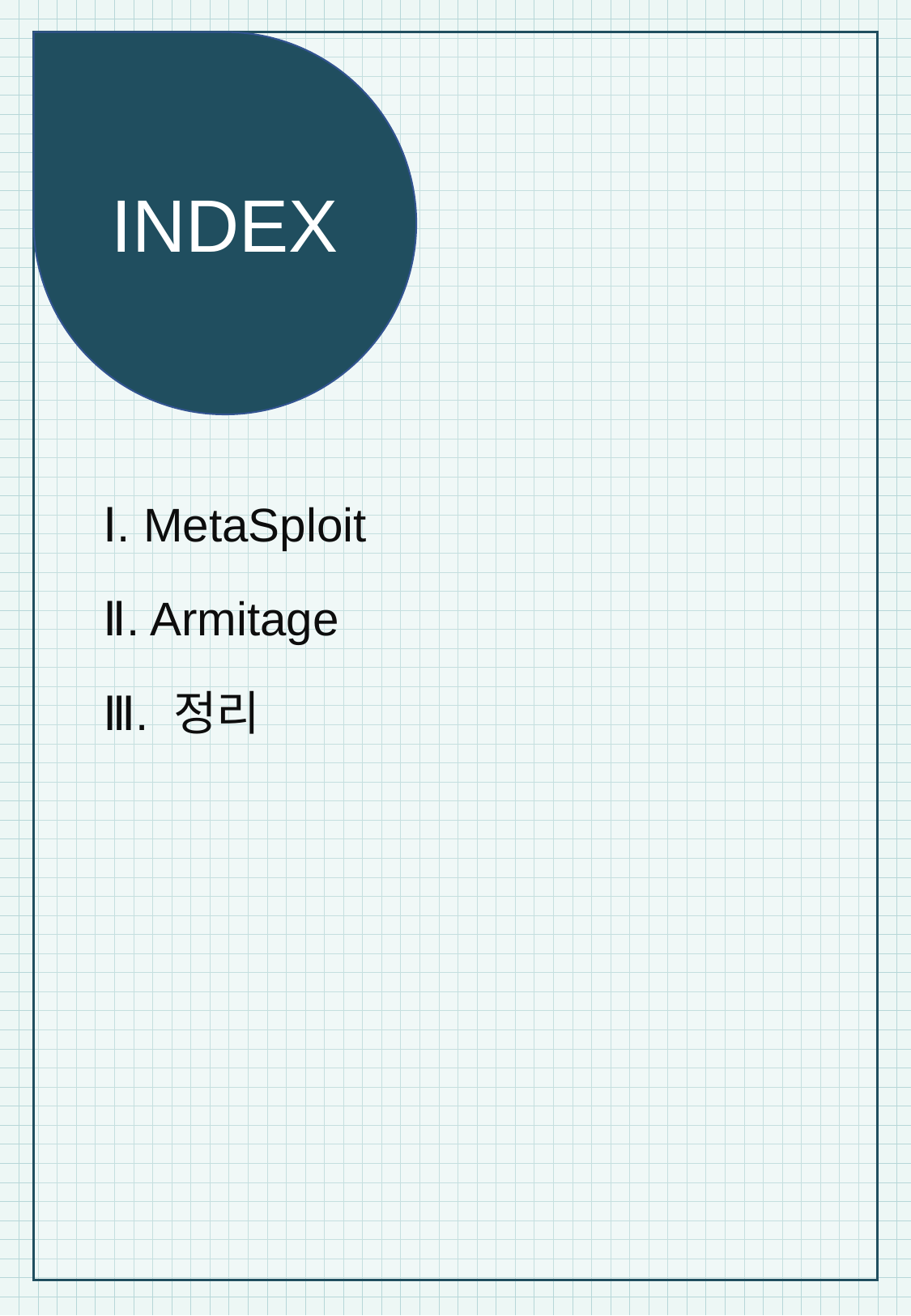

INDEX

Ⅰ. MetaSploit

Ⅱ. Armitage

Ⅲ. 정리